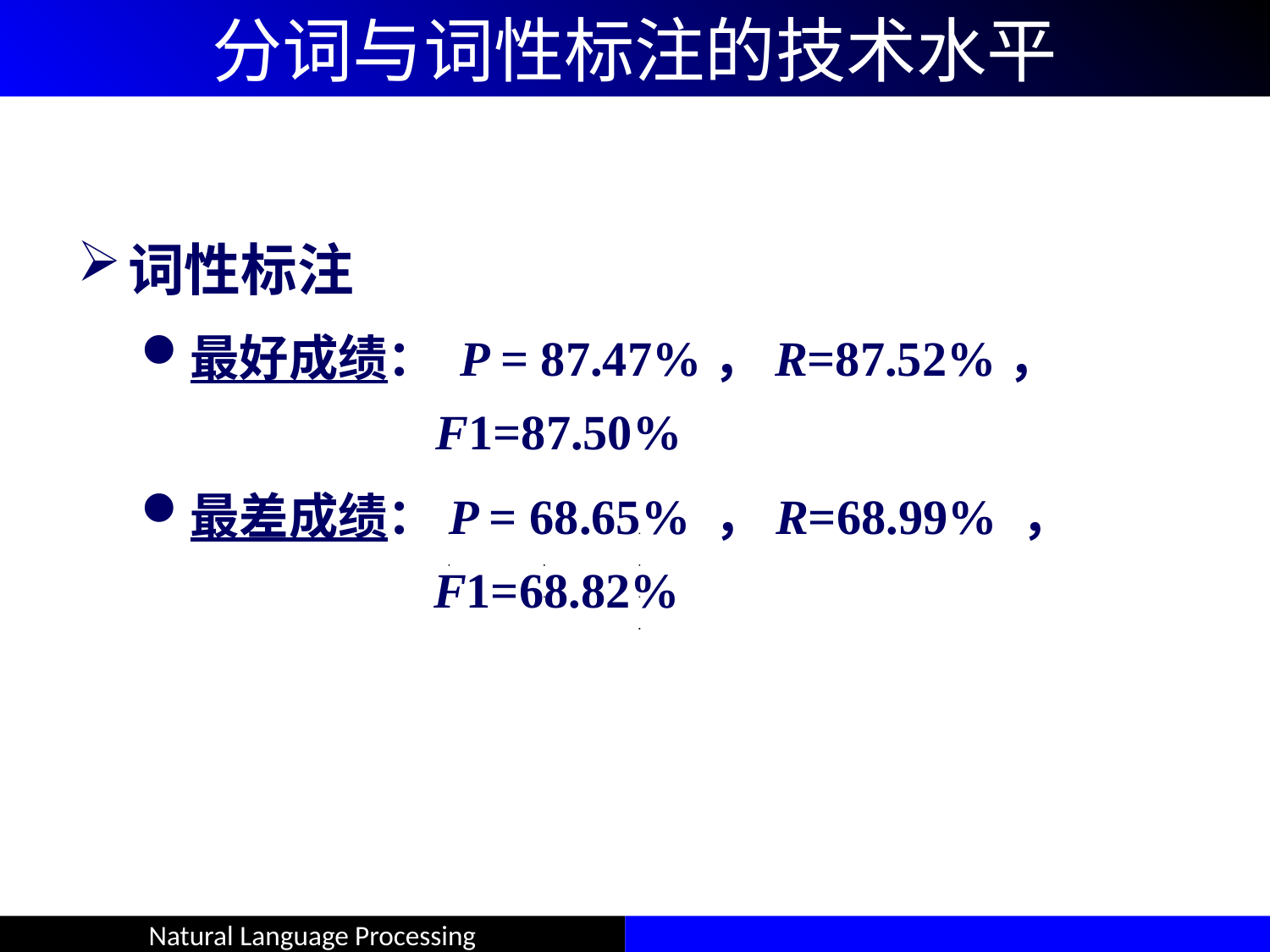

# 分词与词性标注的技术水平

词性标注
最好成绩： P = 87.47%，R=87.52%，
                        F1=87.50%
最差成绩：P = 68.65% ，R=68.99% ，
                             F1=68.82%